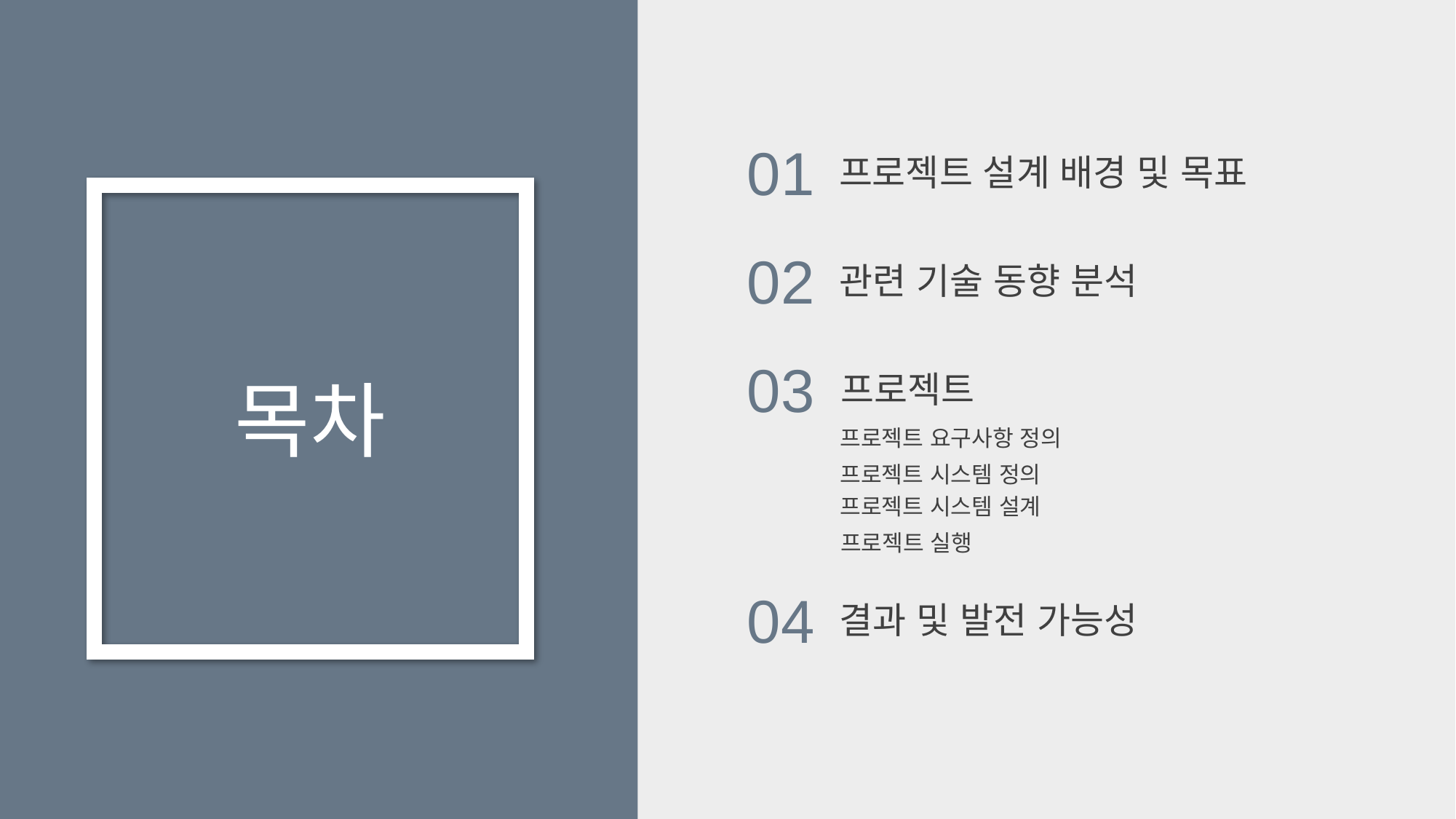

01
프로젝트 설계 배경 및 목표

02
관련 기술 동향 분석
03
프로젝트
목차
프로젝트 요구사항 정의
프로젝트 시스템 정의
프로젝트 시스템 설계
프로젝트 실행
04
결과 및 발전 가능성